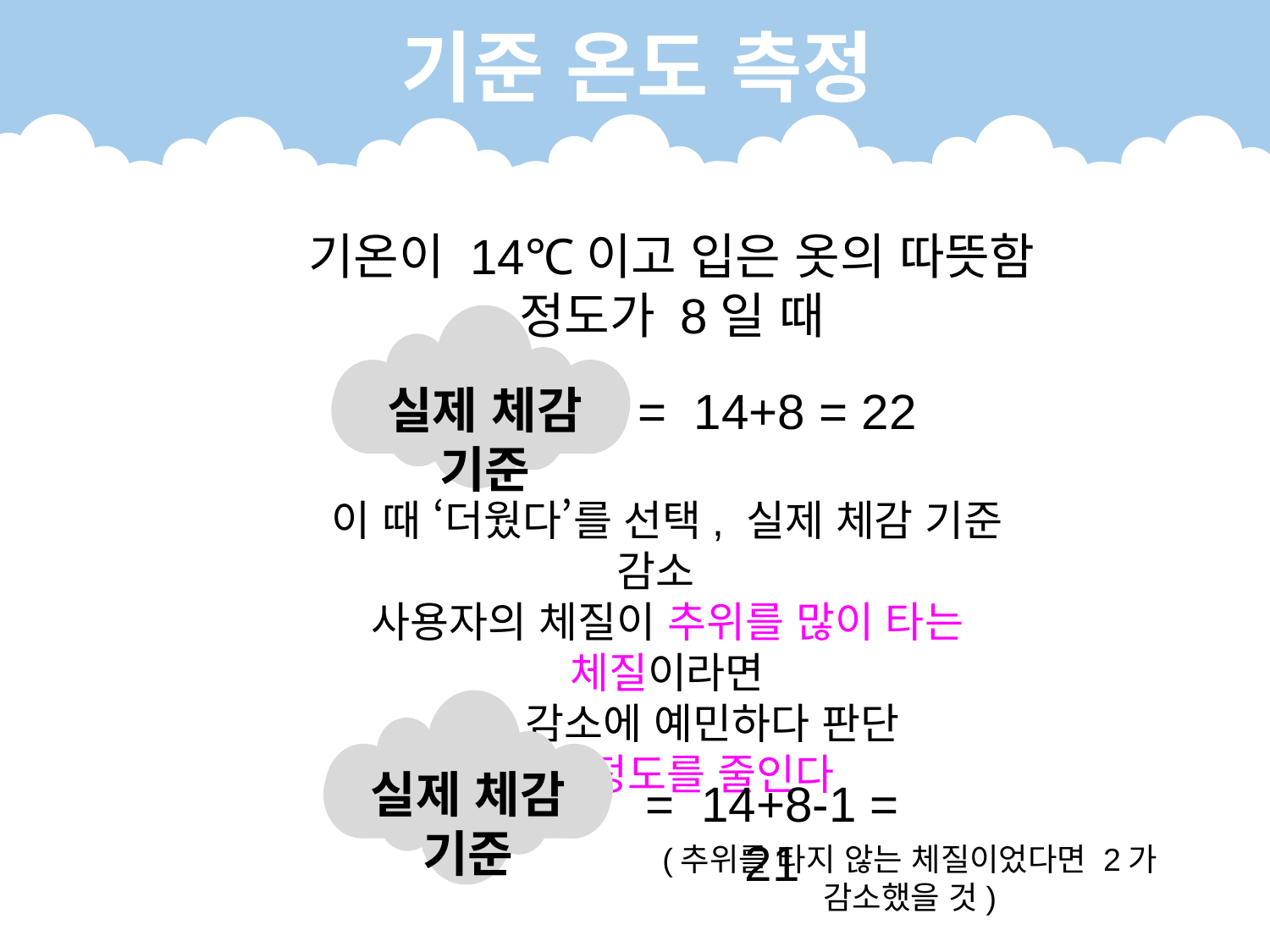

기준 온도 측정

기온이 14℃이고 입은 옷의 따뜻함 정도가 8일 때

실제 체감 기준
=  14+8 = 22
기온
옷
이 때 ‘더웠다’를 선택, 실제 체감 기준 감소
사용자의 체질이 추위를 많이 타는 체질이라면
온도 감소에 예민하다 판단
감소 정도를 줄인다
기준 온도

실제 체감 기준
=  14+8-1 = 21
(추위를 타지 않는 체질이었다면 2가 감소했을 것)